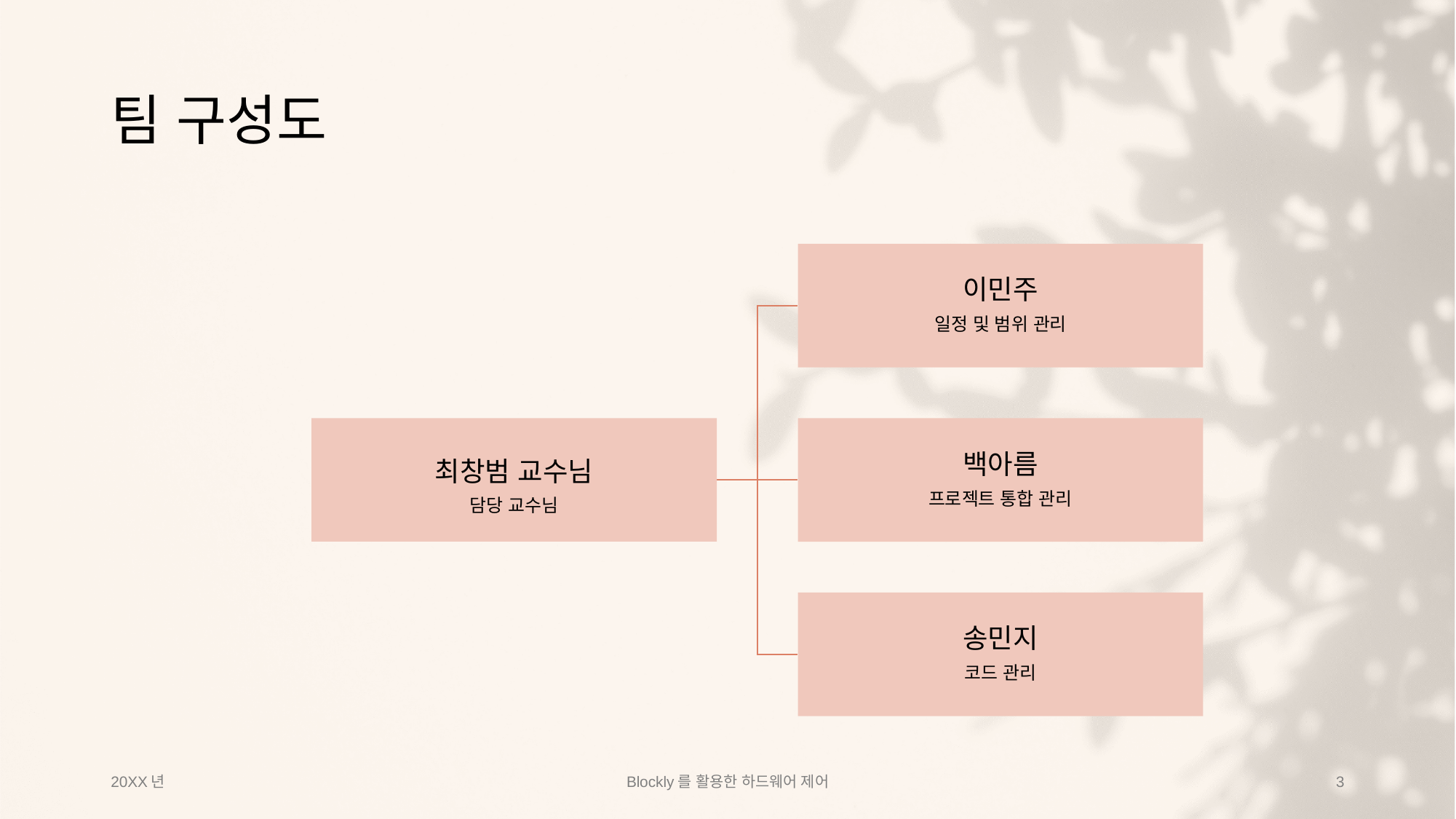

# 팀 구성도
최창범 교수님
담당 교수님

이민주
일정 및 범위 관리
백아름
프로젝트 통합 관리
송민지
코드 관리
20XX년
Blockly를 활용한 하드웨어 제어
3